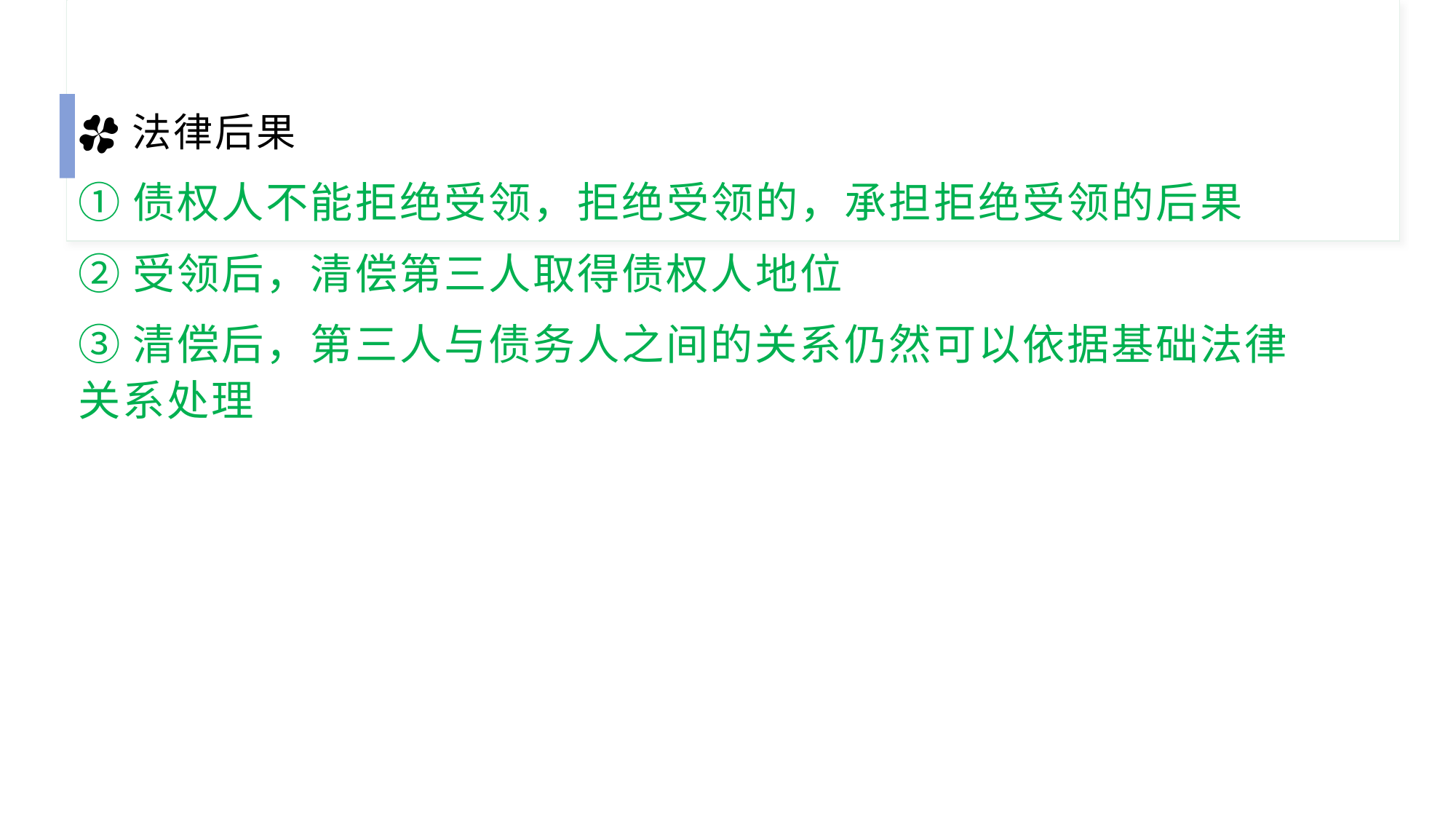

🍀法律后果
①债权人不能拒绝受领，拒绝受领的，承担拒绝受领的后果
②受领后，清偿第三人取得债权人地位
③清偿后，第三人与债务人之间的关系仍然可以依据基础法律关系处理